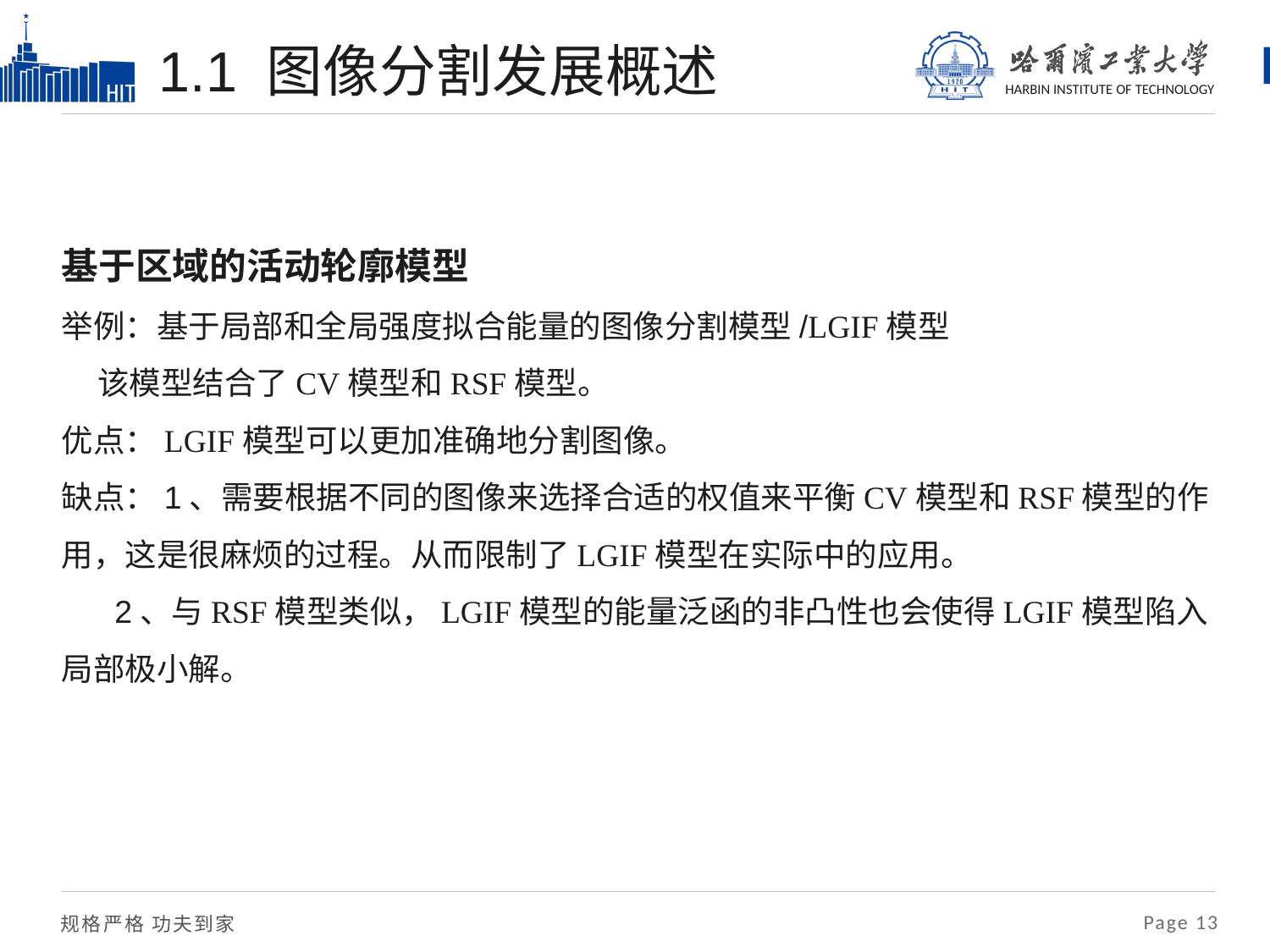

# 1.1 图像分割发展概述
基于区域的活动轮廓模型
举例：基于局部和全局强度拟合能量的图像分割模型/LGIF模型
    该模型结合了CV模型和RSF模型。
优点：LGIF模型可以更加准确地分割图像。
缺点：1、需要根据不同的图像来选择合适的权值来平衡CV模型和RSF模型的作用，这是很麻烦的过程。从而限制了LGIF模型在实际中的应用。
      2、与RSF模型类似，LGIF模型的能量泛函的非凸性也会使得LGIF模型陷入局部极小解。